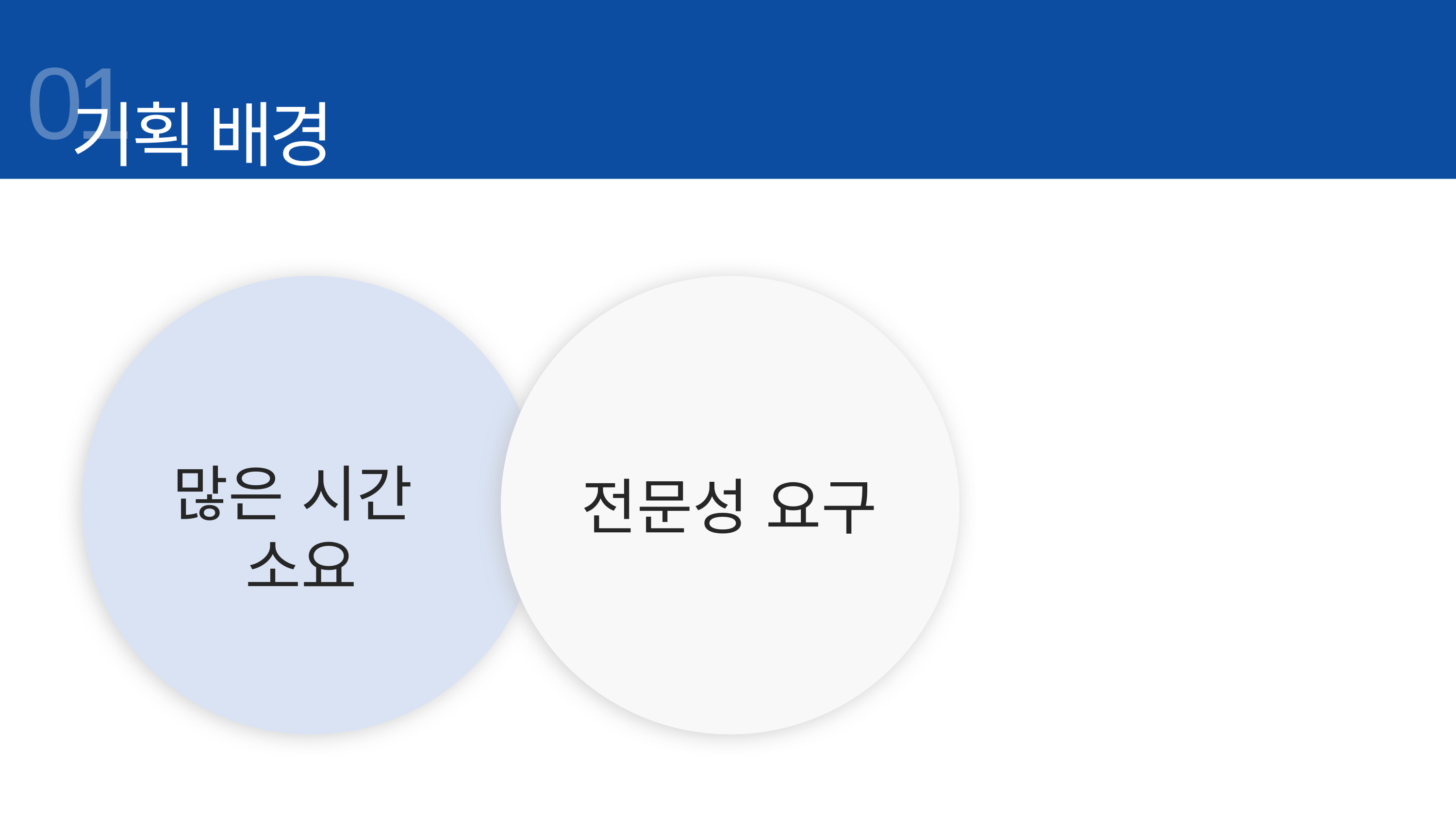

01
기획 배경

많은 시간
소요
전문성 요구